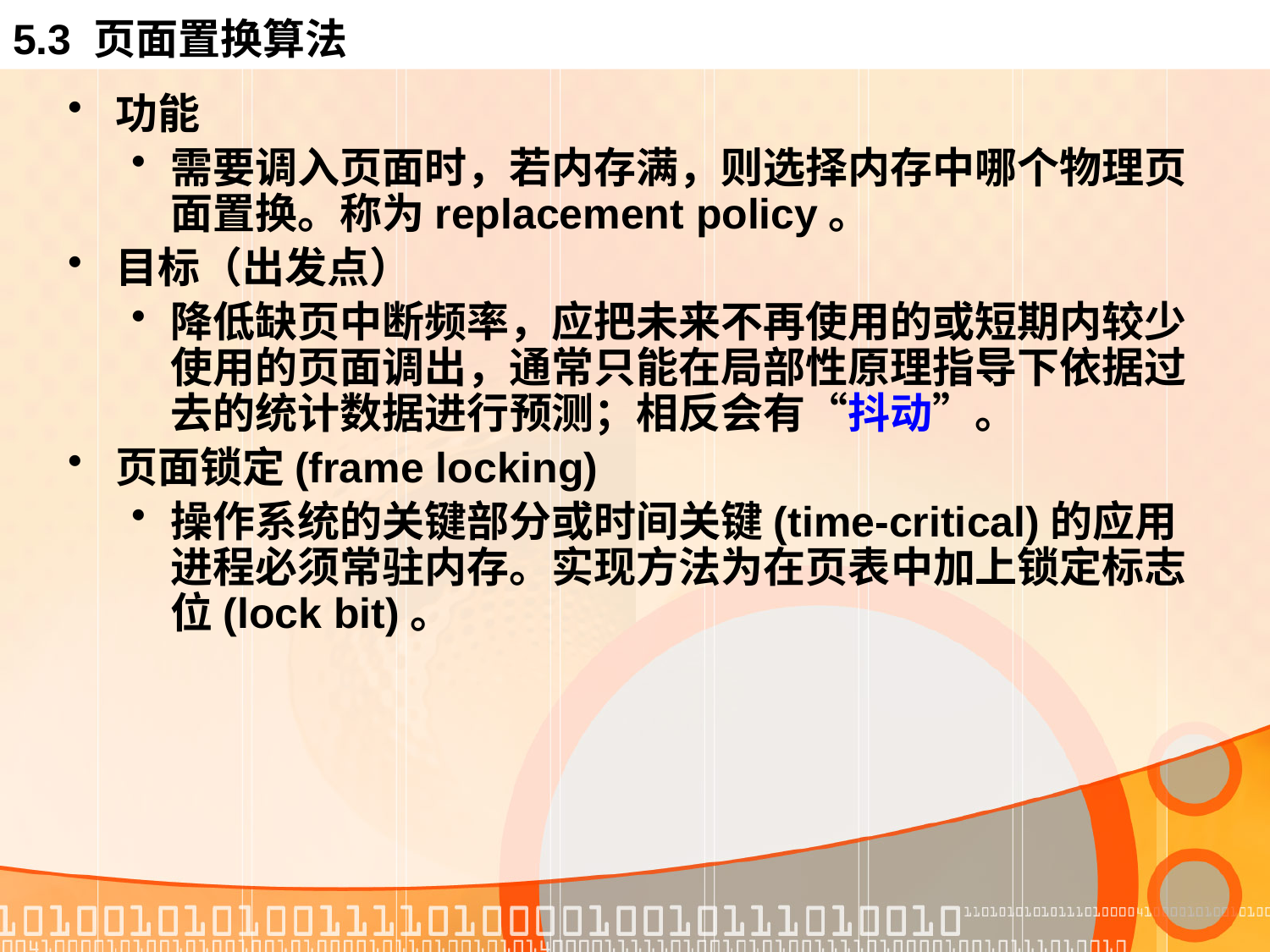

# 5.3 页面置换算法
功能
需要调入页面时，若内存满，则选择内存中哪个物理页面置换。称为replacement policy。
目标（出发点）
降低缺页中断频率，应把未来不再使用的或短期内较少使用的页面调出，通常只能在局部性原理指导下依据过去的统计数据进行预测；相反会有“抖动”。
页面锁定(frame locking)
操作系统的关键部分或时间关键(time-critical)的应用进程必须常驻内存。实现方法为在页表中加上锁定标志位(lock bit)。